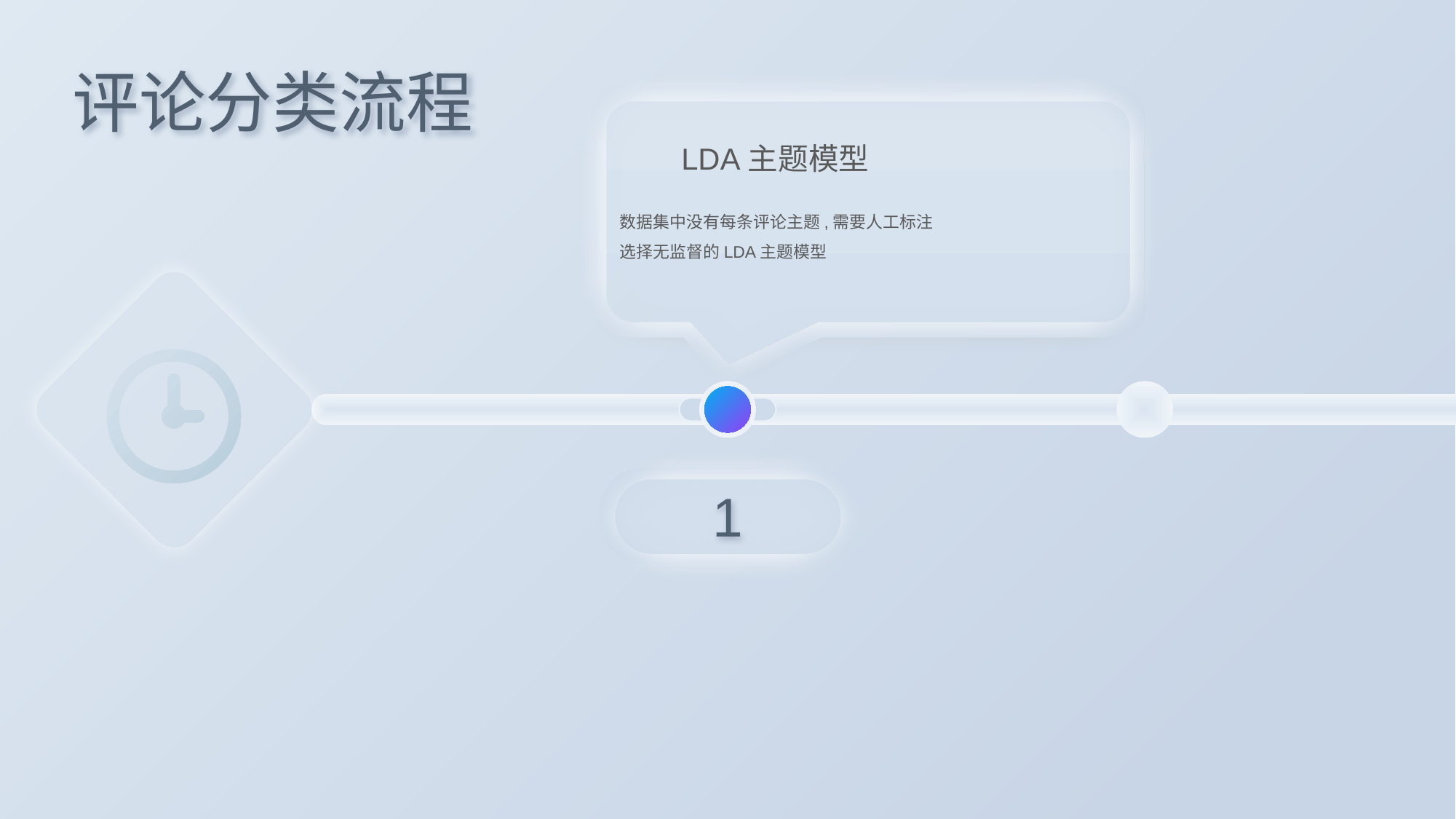

评论分类流程

LDA主题模型
数据集中没有每条评论主题,需要人工标注
选择无监督的LDA主题模型

1